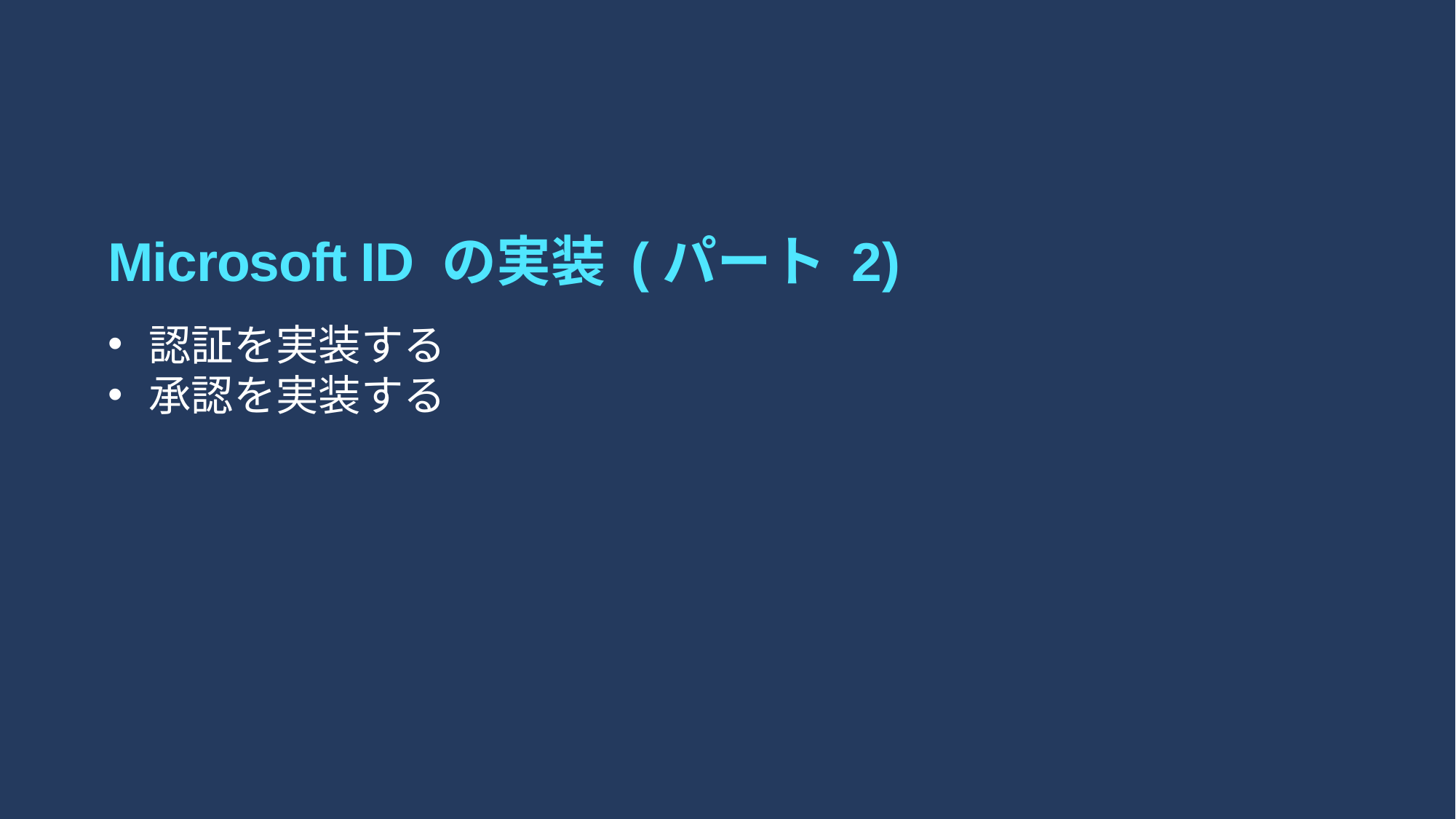

# Microsoft ID の実装 (パート 2)
認証を実装する
承認を実装する